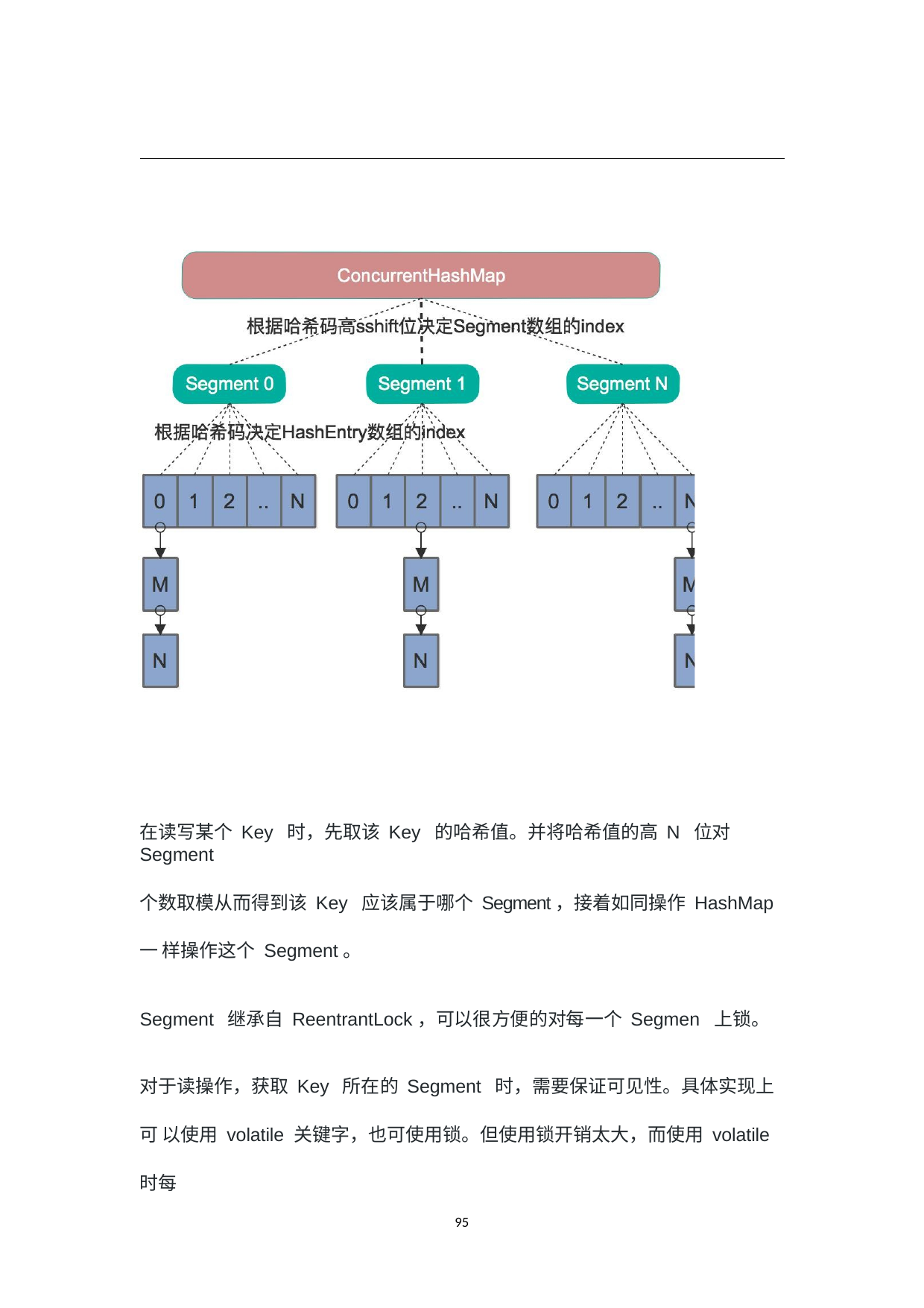

在读写某个 Key 时，先取该 Key 的哈希值。并将哈希值的高 N 位对 Segment
个数取模从而得到该 Key 应该属于哪个 Segment，接着如同操作 HashMap 一 样操作这个 Segment。

Segment 继承自 ReentrantLock，可以很方便的对每一个 Segmen 上锁。
对于读操作，获取 Key 所在的 Segment 时，需要保证可见性。具体实现上可 以使用 volatile 关键字，也可使用锁。但使用锁开销太大，而使用 volatile 时每
95